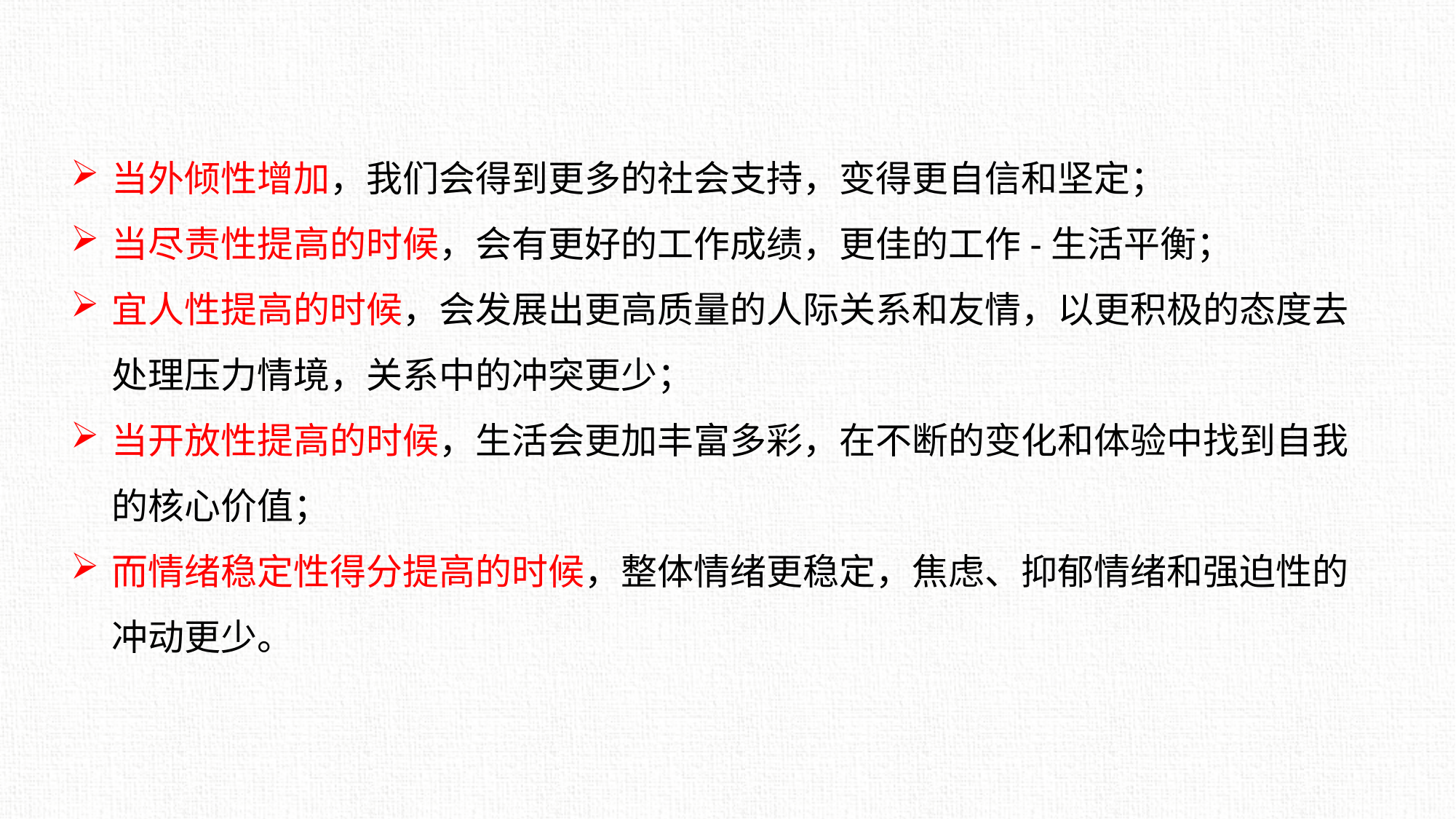

当外倾性增加，我们会得到更多的社会支持，变得更自信和坚定；
当尽责性提高的时候，会有更好的工作成绩，更佳的工作-生活平衡；
宜人性提高的时候，会发展出更高质量的人际关系和友情，以更积极的态度去处理压力情境，关系中的冲突更少；
当开放性提高的时候，生活会更加丰富多彩，在不断的变化和体验中找到自我的核心价值；
而情绪稳定性得分提高的时候，整体情绪更稳定，焦虑、抑郁情绪和强迫性的冲动更少。